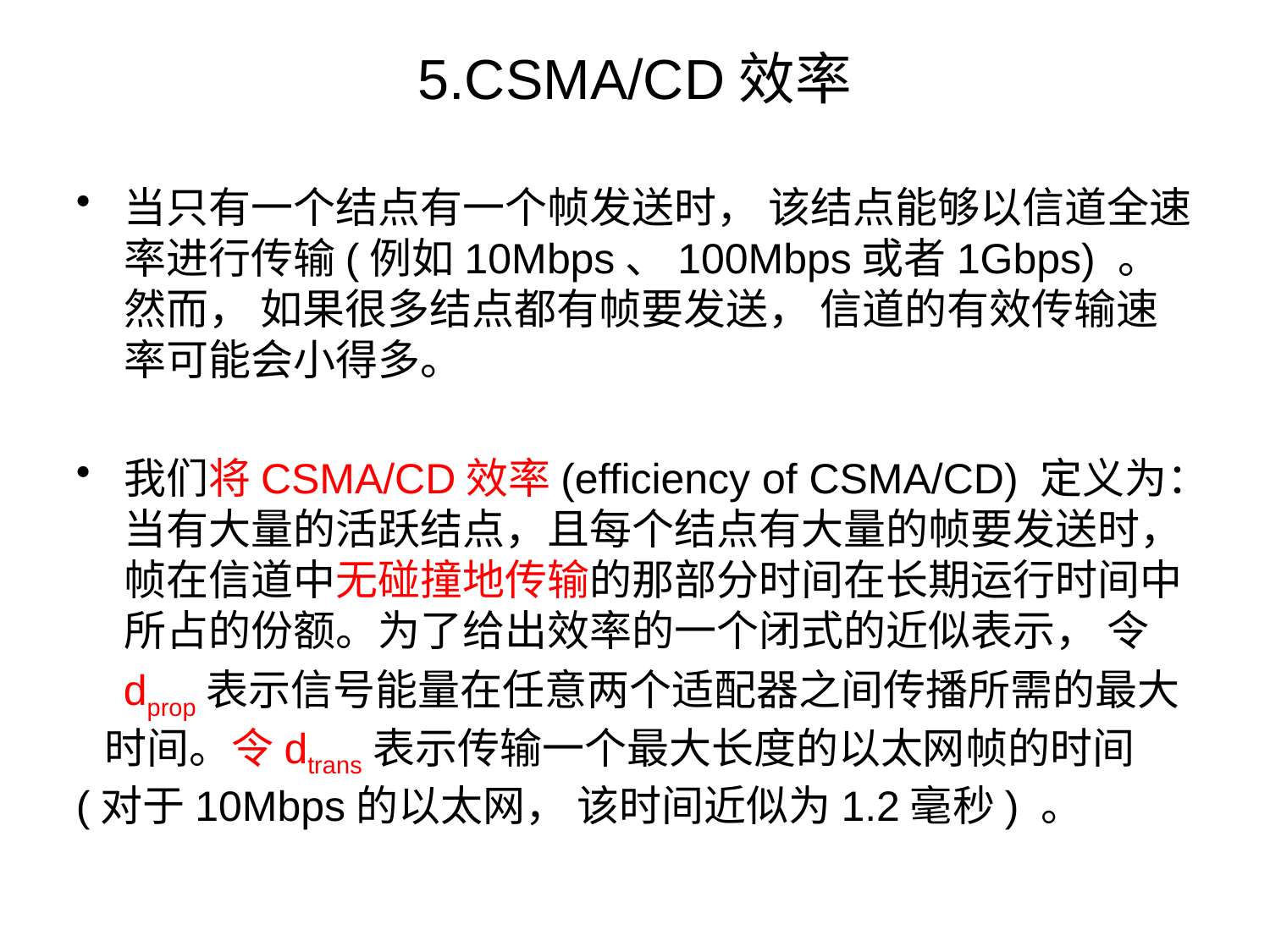

# 5.CSMA/CD效率
当只有一个结点有一个帧发送时， 该结点能够以信道全速率进行传输(例如10Mbps、100Mbps或者1Gbps) 。然而， 如果很多结点都有帧要发送， 信道的有效传输速率可能会小得多。

我们将CSMA/CD效率(efficiency of CSMA/CD) 定义为：当有大量的活跃结点，且每个结点有大量的帧要发送时，帧在信道中无碰撞地传输的那部分时间在长期运行时间中所占的份额。为了给出效率的一个闭式的近似表示， 令
    dprop表示信号能量在任意两个适配器之间传播所需的最大     时间。令dtrans表示传输一个最大长度的以太网帧的时间(对于10Mbps的以太网， 该时间近似为1.2毫秒) 。